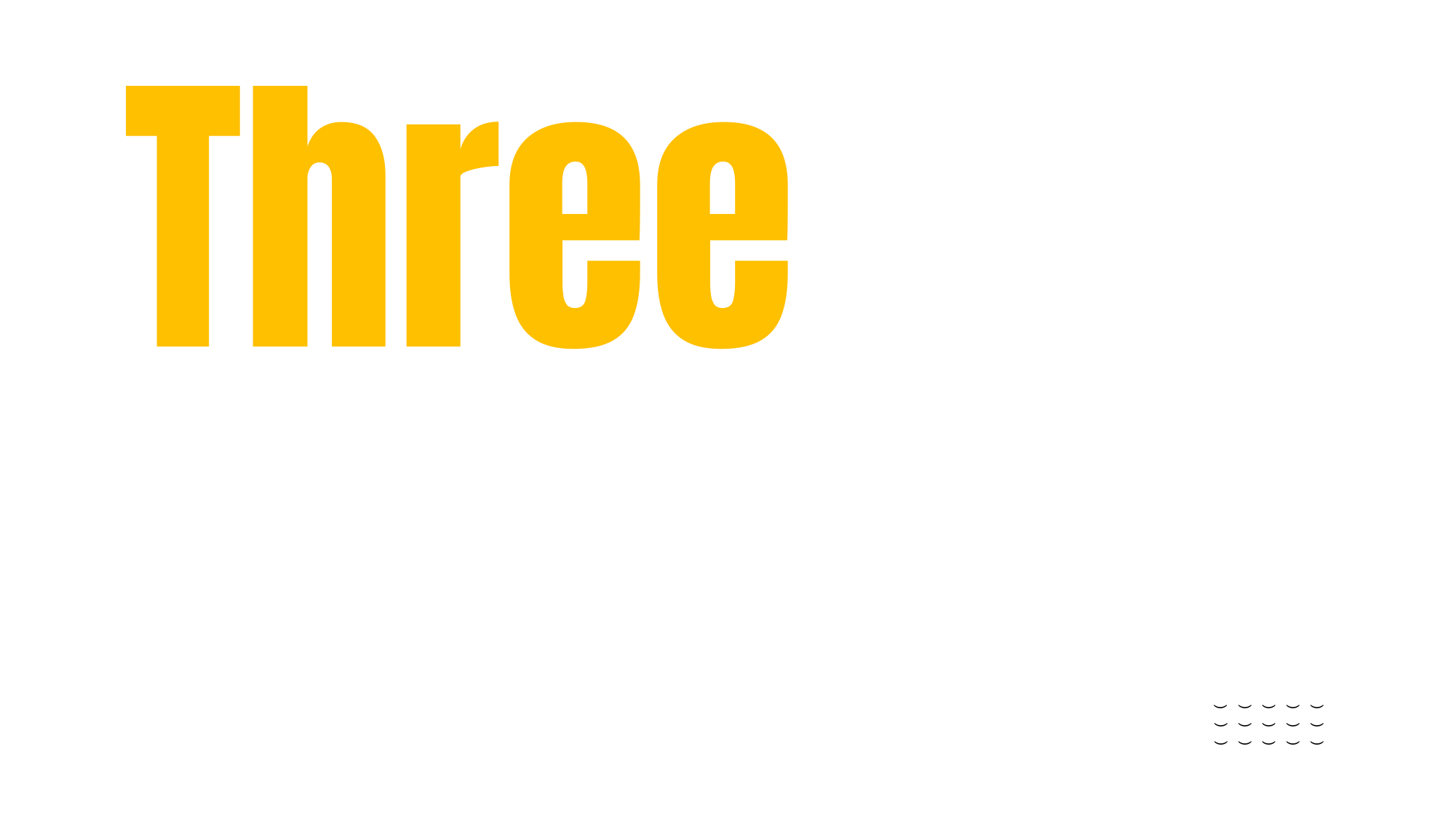

Three

资产配置策略
Strategy
(
(
(
(
(
(
(
(
(
(
(
(
(
(
(